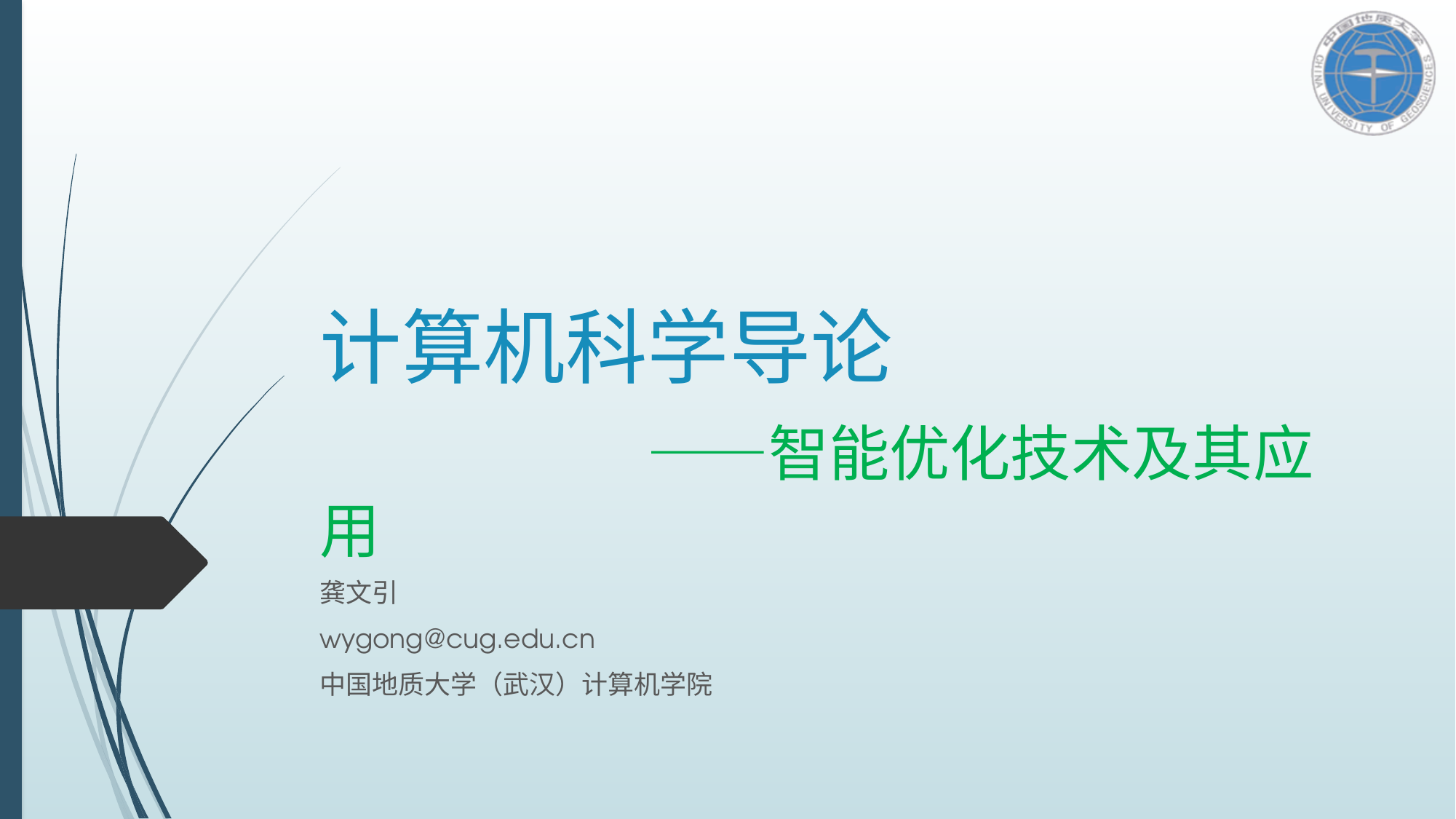

# 计算机科学导论 ——智能优化技术及其应用
龚文引
wygong@cug.edu.cn
中国地质大学（武汉）计算机学院